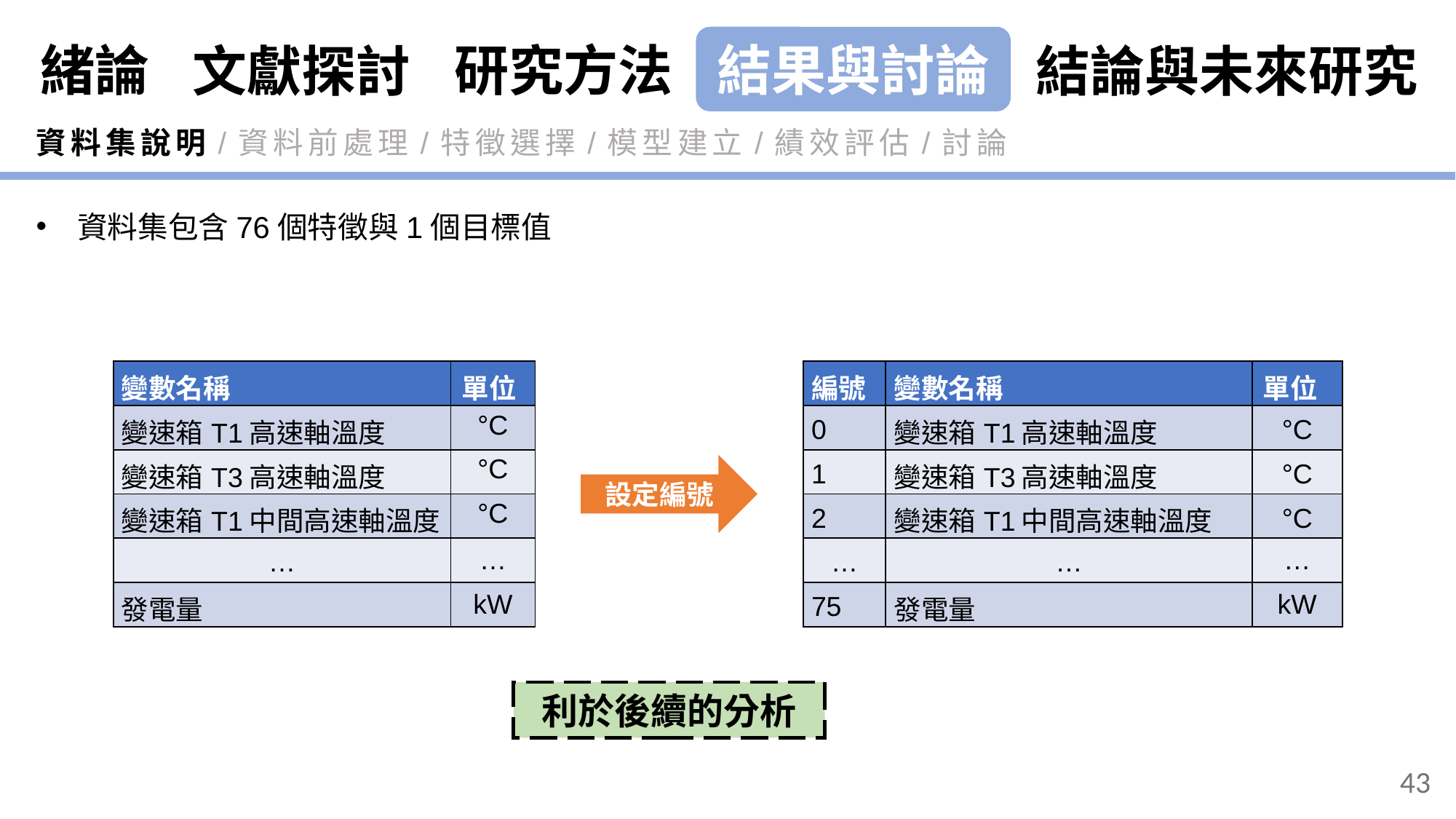

緒論
研究方法
結果與討論
結論與未來研究
文獻探討
資料集說明/資料前處理/特徵選擇/模型建立/績效評估/討論
資料集包含76個特徵與1個目標值
| 變數名稱 | 單位 |
| --- | --- |
| 變速箱T1高速軸溫度 | °C |
| 變速箱T3高速軸溫度 | °C |
| 變速箱T1中間高速軸溫度 | °C |
| … | … |
| 發電量 | kW |
| 編號 | 變數名稱 | 單位 |
| --- | --- | --- |
| 0 | 變速箱T1高速軸溫度 | °C |
| 1 | 變速箱T3高速軸溫度 | °C |
| 2 | 變速箱T1中間高速軸溫度 | °C |
| … | … | … |
| 75 | 發電量 | kW |
設定編號
利於後續的分析

43